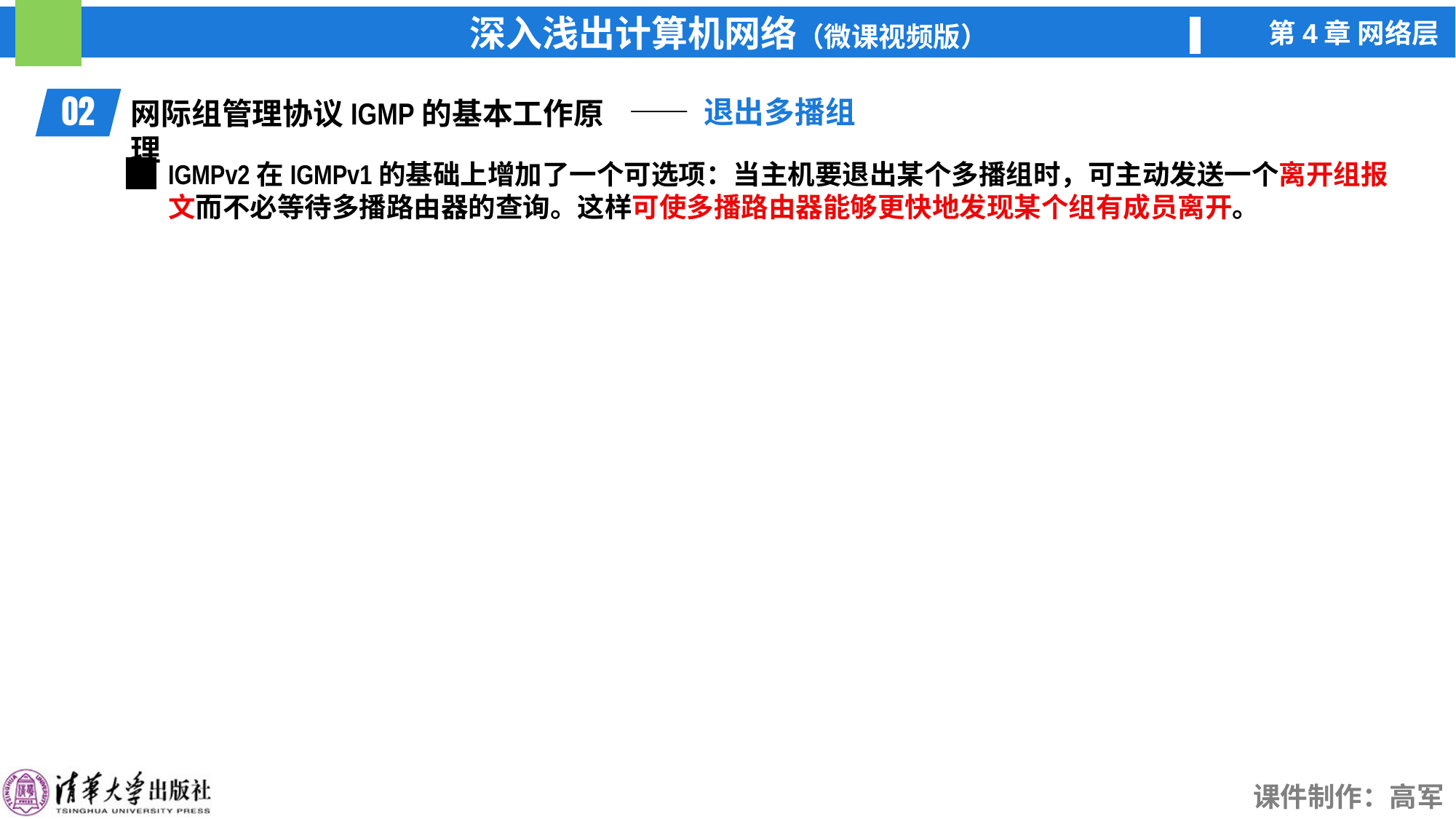

—— 退出多播组
02
网际组管理协议IGMP的基本工作原理
IGMPv2在IGMPv1的基础上增加了一个可选项：当主机要退出某个多播组时，可主动发送一个离开组报文而不必等待多播路由器的查询。这样可使多播路由器能够更快地发现某个组有成员离开。